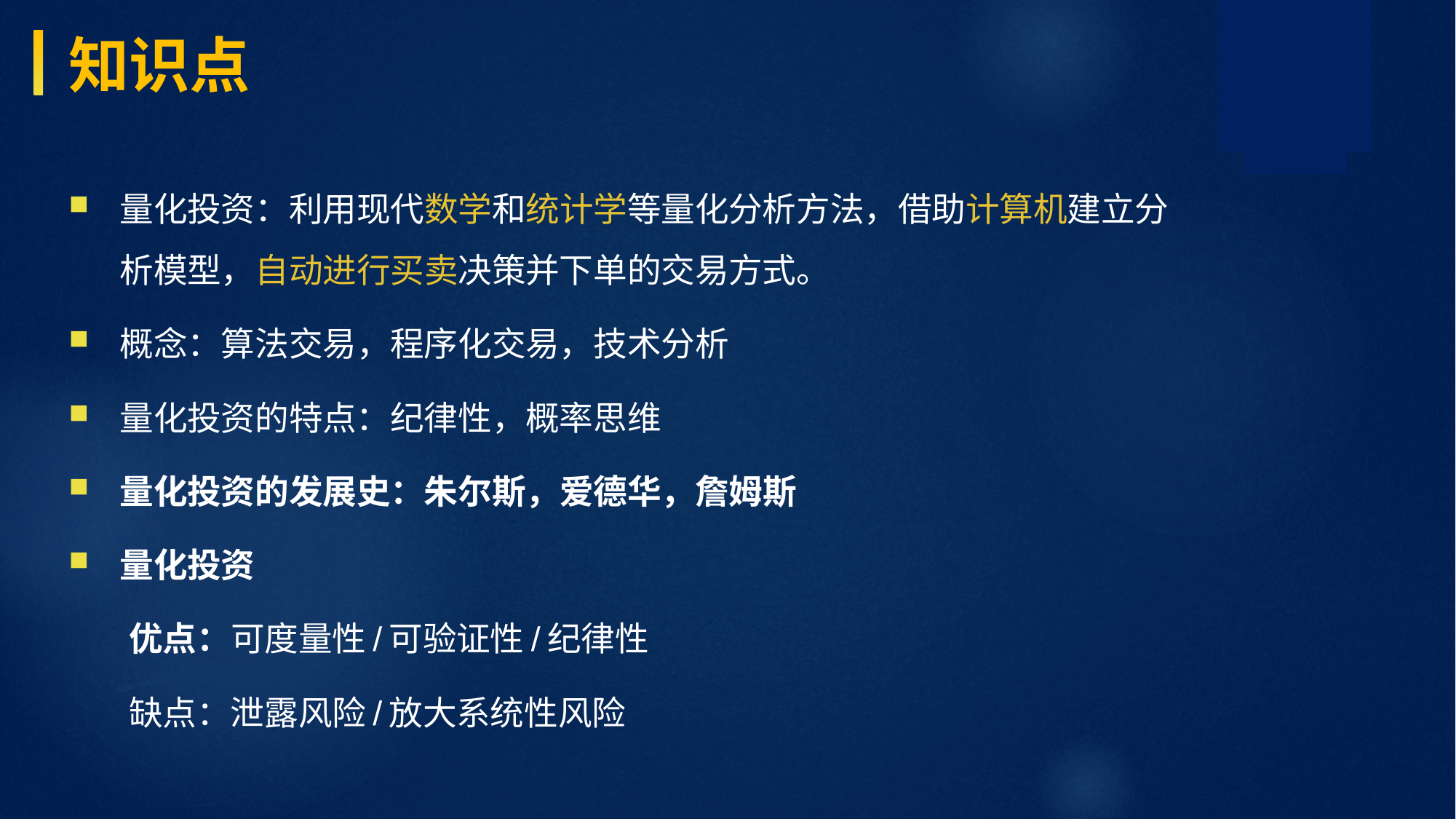

知识点
量化投资：利用现代数学和统计学等量化分析方法，借助计算机建立分析模型，自动进行买卖决策并下单的交易方式。
概念：算法交易，程序化交易，技术分析
量化投资的特点：纪律性，概率思维
量化投资的发展史：朱尔斯，爱德华，詹姆斯
量化投资
       优点：可度量性/可验证性/纪律性
       缺点：泄露风险/放大系统性风险